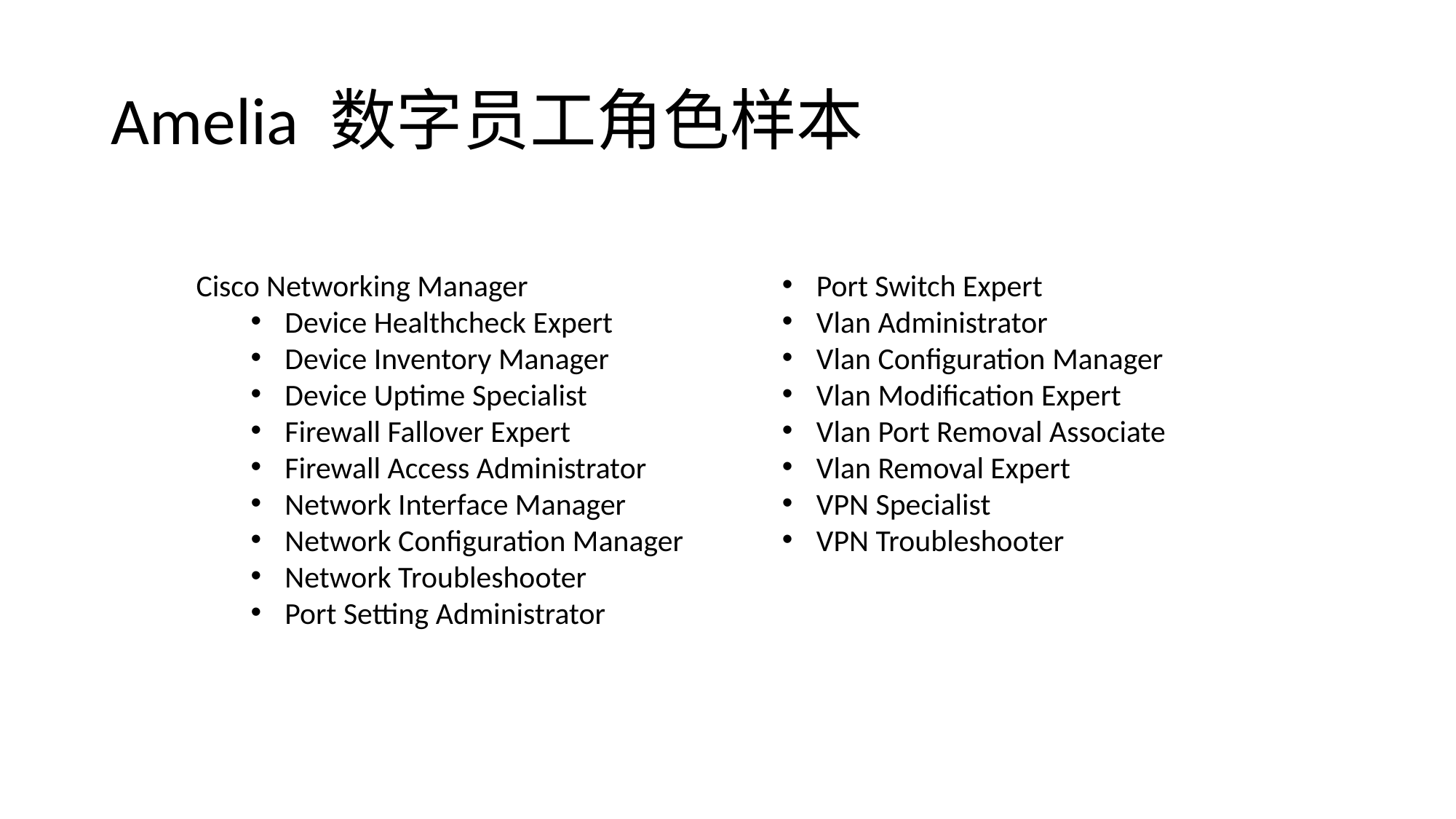

# Amelia 数字员工角色样本
Cisco Networking Manager
Device Healthcheck Expert
Device Inventory Manager
Device Uptime Specialist
Firewall Fallover Expert
Firewall Access Administrator
Network Interface Manager
Network Configuration Manager
Network Troubleshooter
Port Setting Administrator
Port Switch Expert
Vlan Administrator
Vlan Configuration Manager
Vlan Modification Expert
Vlan Port Removal Associate
Vlan Removal Expert
VPN Specialist
VPN Troubleshooter